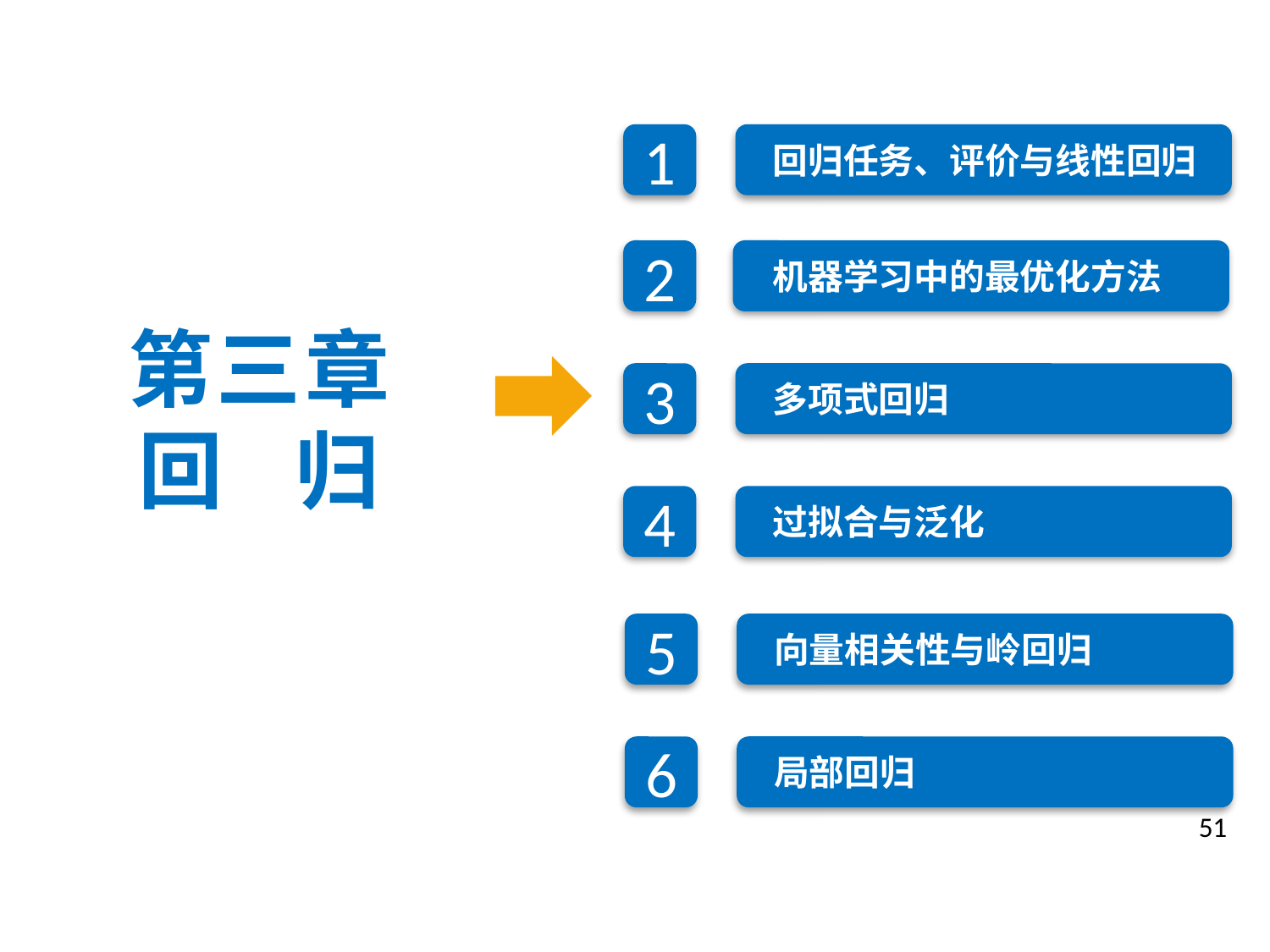

回归任务、评价与线性回归
1
2

机器学习中的最优化方法
第三章
回   归

多项式回归
3

过拟合与泛化
4

向量相关性与岭回归
5

局部回归
6
51